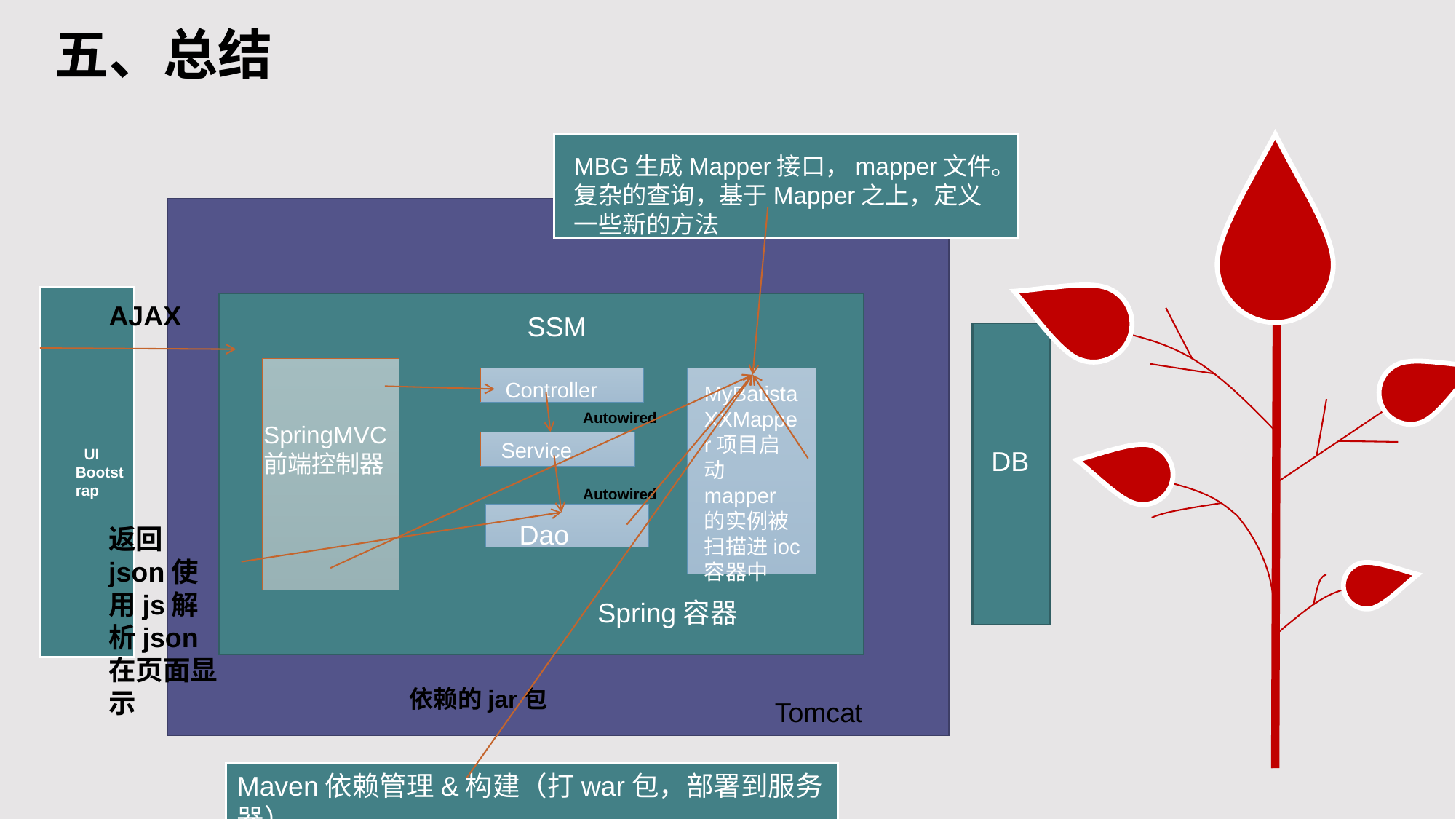

五、总结

MBG生成Mapper接口，mapper文件。复杂的查询，基于Mapper之上，定义一些新的方法

AJAX

SSM

Controller
MyBatistaXXMapper项目启动mapper的实例被扫描进ioc容器中
Autowired
SpringMVC前端控制器

Service
DB
  UI
Bootstrap
Autowired

Dao
返回json使用js解析json在页面显示
Spring容器
依赖的jar包
Tomcat
Maven依赖管理&构建（打war包，部署到服务器）